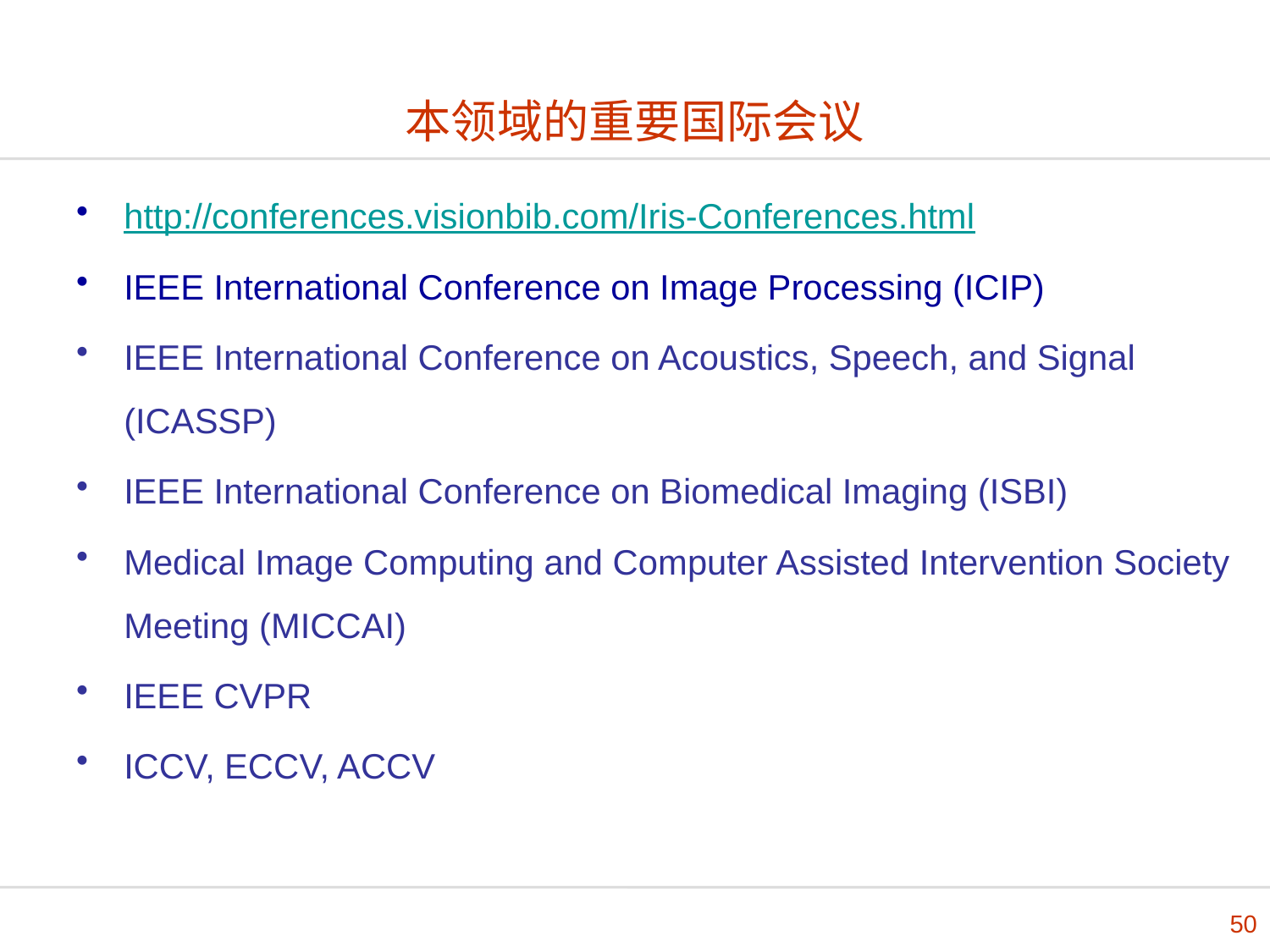

# 本领域的重要国际会议
http://conferences.visionbib.com/Iris-Conferences.html
IEEE International Conference on Image Processing (ICIP)
IEEE International Conference on Acoustics, Speech, and Signal (ICASSP)
IEEE International Conference on Biomedical Imaging (ISBI)
Medical Image Computing and Computer Assisted Intervention Society Meeting (MICCAI)
IEEE CVPR
ICCV, ECCV, ACCV

50